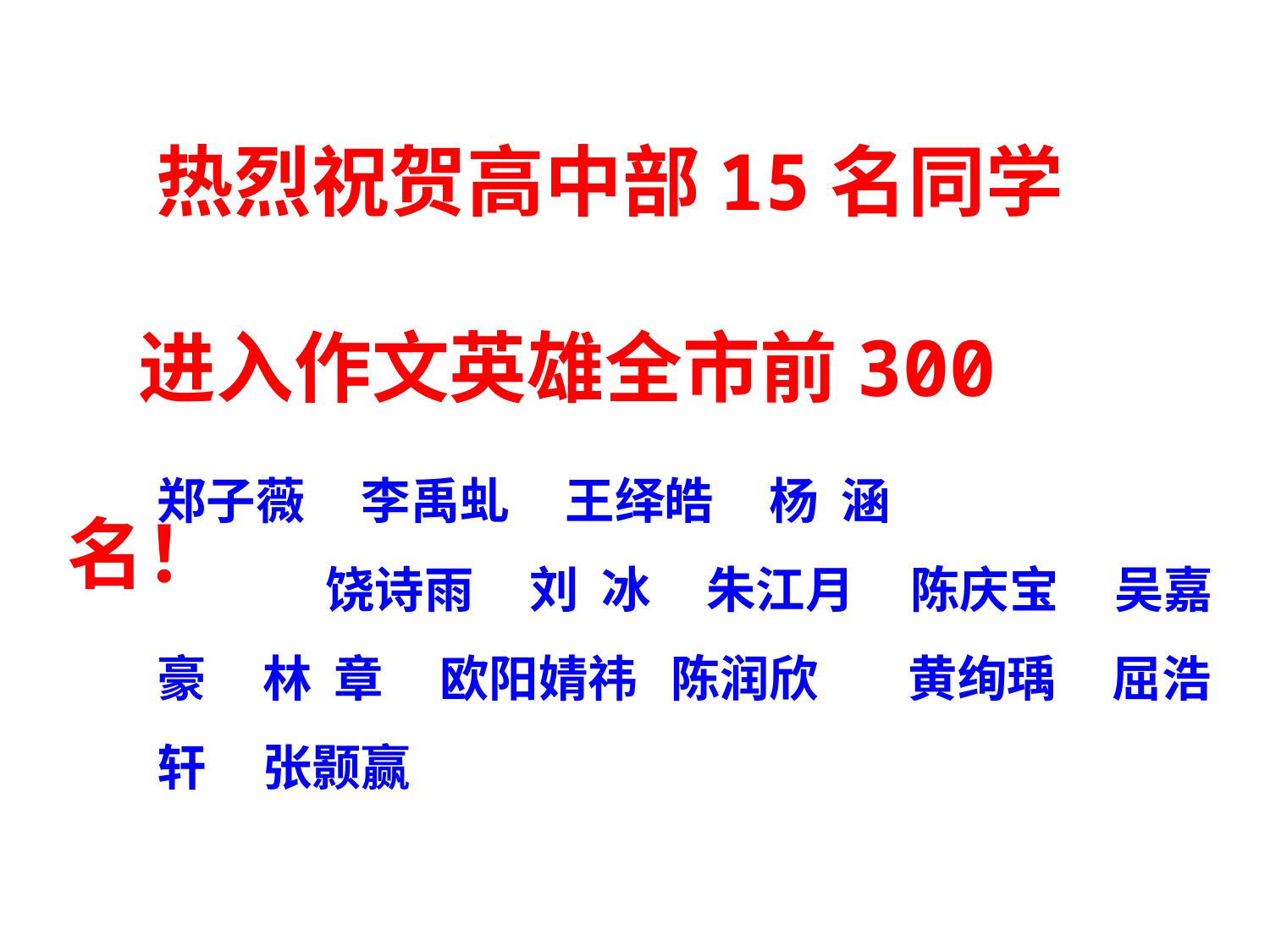

热烈祝贺高中部15名同学
   进入作文英雄全市前300名！

郑子薇     李禹虬     王绎皓     杨  涵                                               饶诗雨     刘  冰     朱江月     陈庆宝     吴嘉豪     林  章     欧阳婧祎   陈润欣        黄绚瑀     屈浩轩     张颢赢